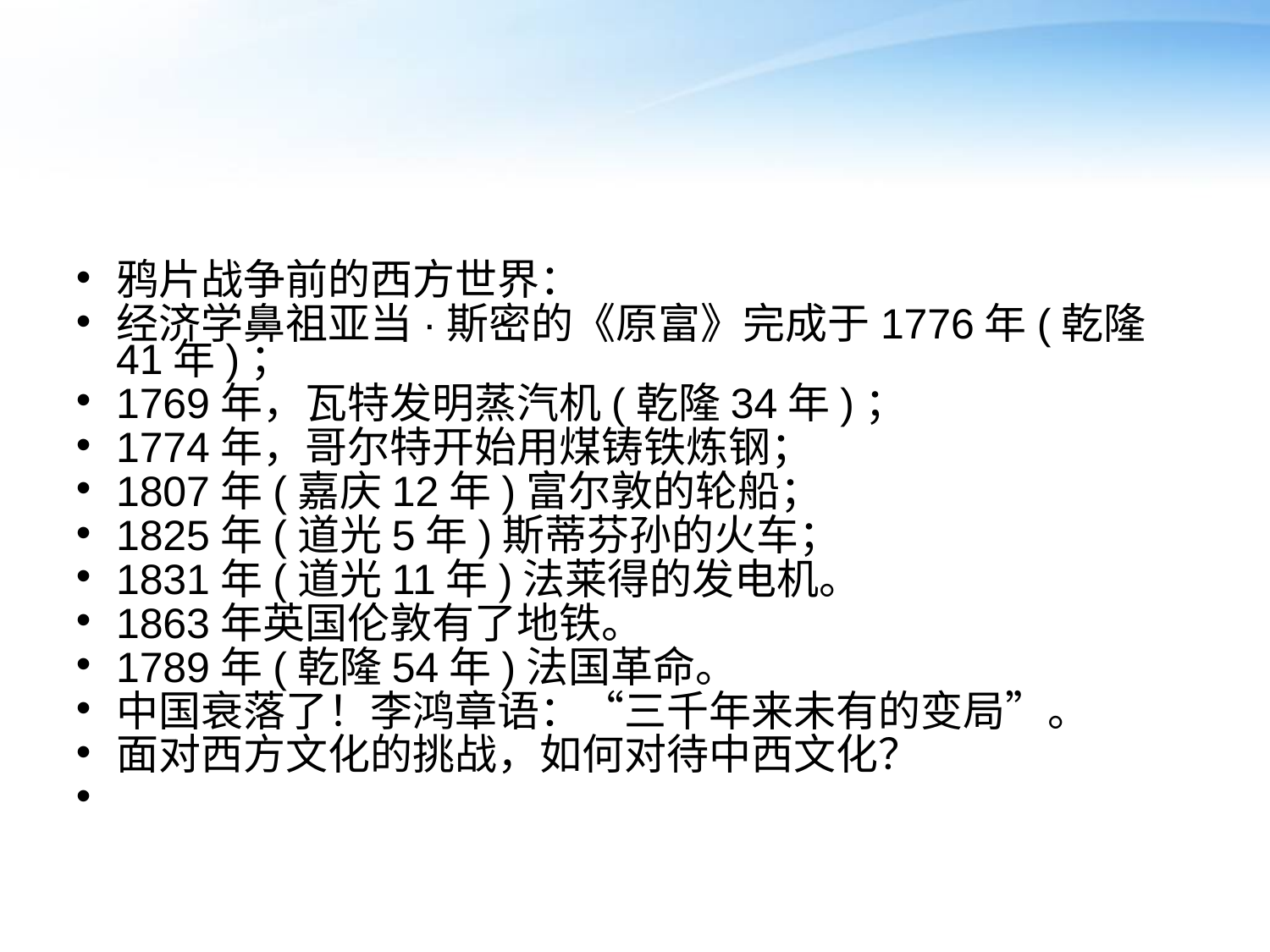

#

鸦片战争前的西方世界：
经济学鼻祖亚当·斯密的《原富》完成于1776年(乾隆41年)；
1769年，瓦特发明蒸汽机(乾隆34年)；
1774年，哥尔特开始用煤铸铁炼钢；
1807年(嘉庆12年)富尔敦的轮船；
1825年(道光5年)斯蒂芬孙的火车；
1831年(道光11年)法莱得的发电机。
1863年英国伦敦有了地铁。
1789年(乾隆54年)法国革命。
中国衰落了！李鸿章语：“三千年来未有的变局”。
面对西方文化的挑战，如何对待中西文化？